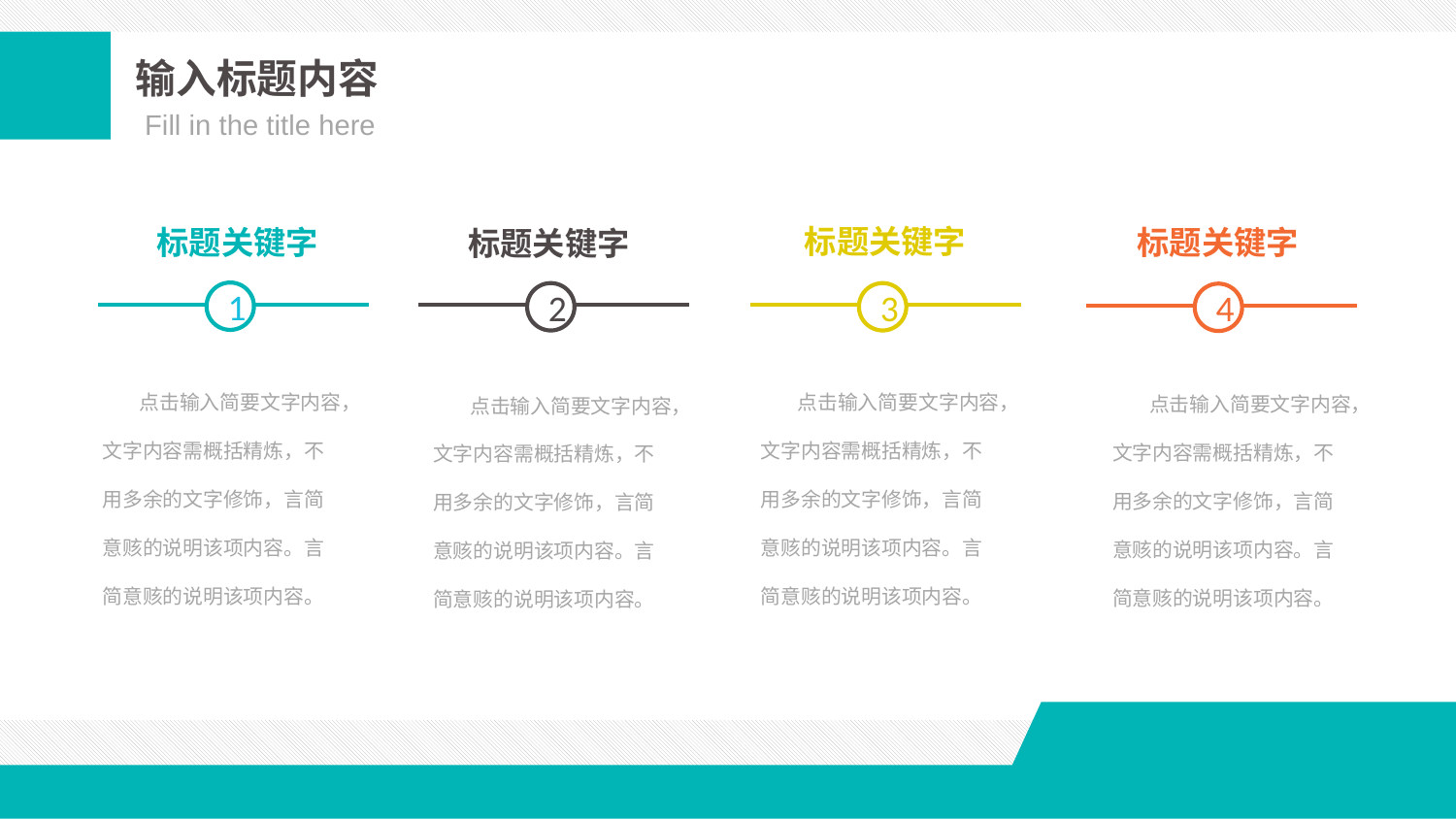

输入标题内容
Fill in the title here
标题关键字

标题关键字

标题关键字

标题关键字

1
2
3
4
       点击输入简要文字内容，文字内容需概括精炼，不用多余的文字修饰，言简意赅的说明该项内容。言简意赅的说明该项内容。

       点击输入简要文字内容，文字内容需概括精炼，不用多余的文字修饰，言简意赅的说明该项内容。言简意赅的说明该项内容。

       点击输入简要文字内容，文字内容需概括精炼，不用多余的文字修饰，言简意赅的说明该项内容。言简意赅的说明该项内容。

       点击输入简要文字内容，文字内容需概括精炼，不用多余的文字修饰，言简意赅的说明该项内容。言简意赅的说明该项内容。